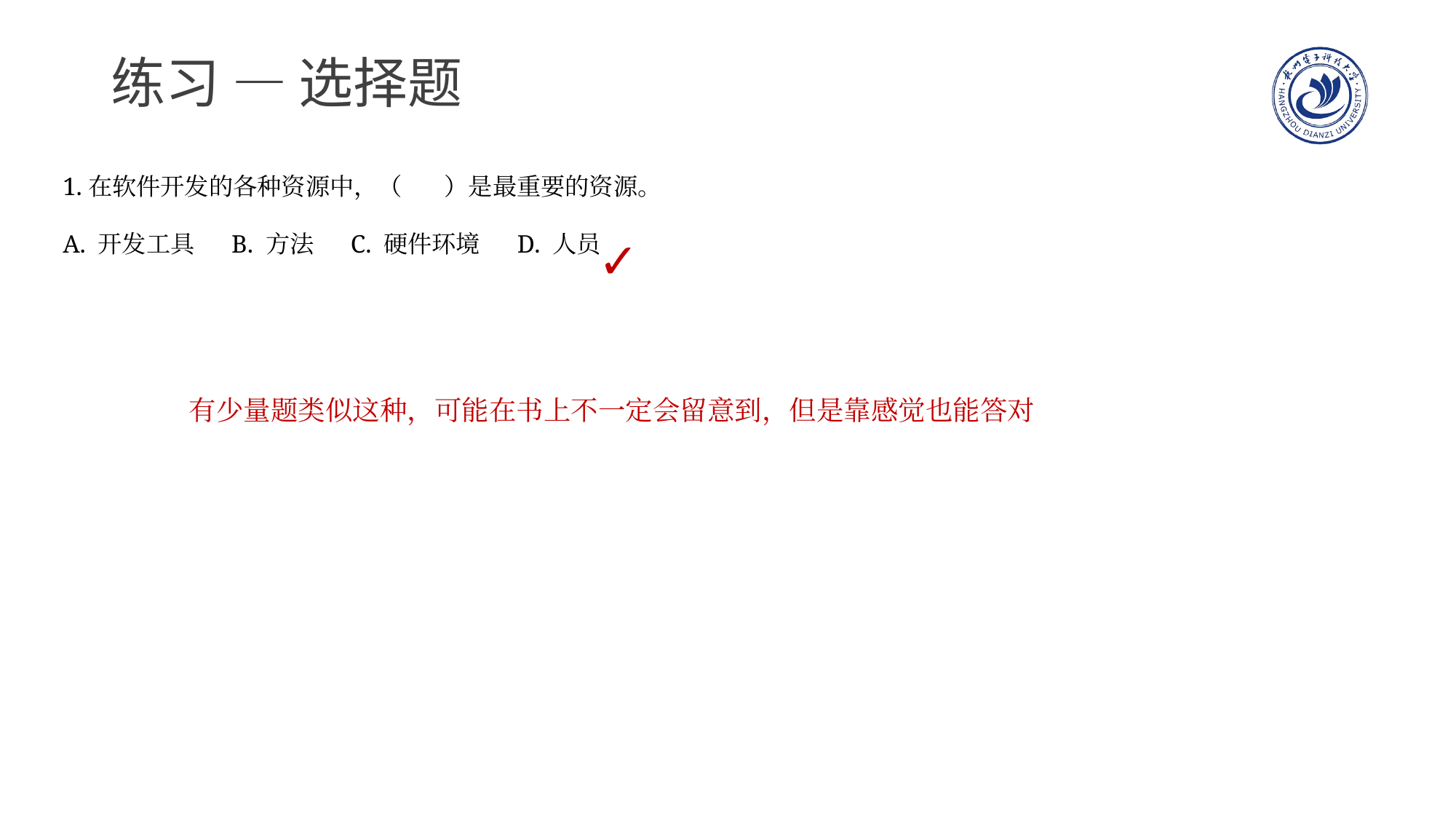

# 练习 — 选择题
1.在软件开发的各种资源中，（ D ）是最重要的资源。

A. 开发工具     B. 方法     C. 硬件环境     D. 人员

✓
有少量题类似这种，可能在书上不一定会留意到，但是靠感觉也能答对